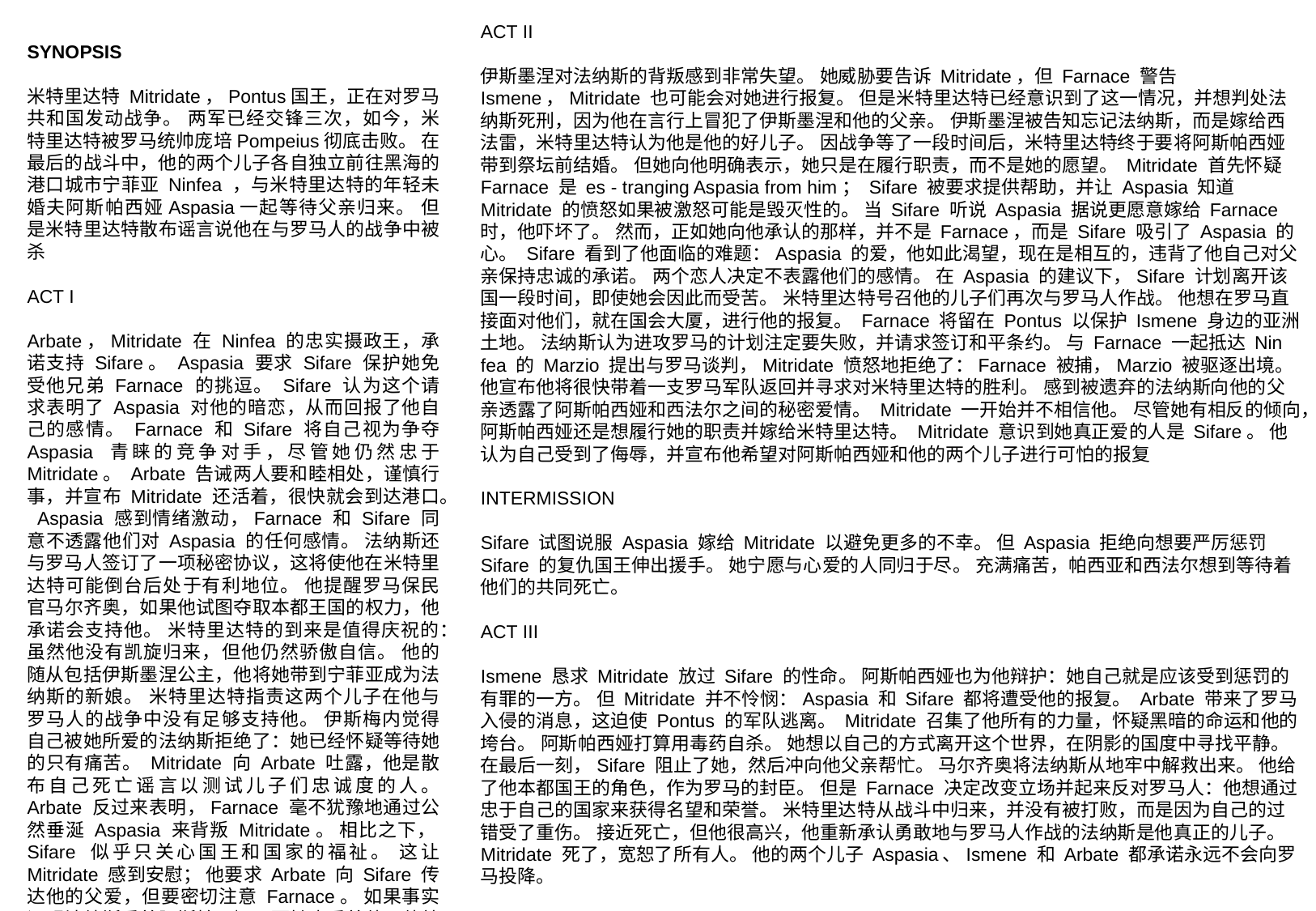

ACT II

伊斯墨涅对法纳斯的背叛感到非常失望。 她威胁要告诉 Mitridate，但 Farnace 警告 Ismene，Mitridate 也可能会对她进行报复。 但是米特里达特已经意识到了这一情况，并想判处法纳斯死刑，因为他在言行上冒犯了伊斯墨涅和他的父亲。 伊斯墨涅被告知忘记法纳斯，而是嫁给西法雷，米特里达特认为他是他的好儿子。 因战争等了一段时间后，米特里达特终于要将阿斯帕西娅带到祭坛前结婚。 但她向他明确表示，她只是在履行职责，而不是她的愿望。 Mitridate 首先怀疑 Farnace 是 es - tranging Aspasia from him； Sifare 被要求提供帮助，并让 Aspasia 知道 Mitridate 的愤怒如果被激怒可能是毁灭性的。 当 Sifare 听说 Aspasia 据说更愿意嫁给 Farnace 时，他吓坏了。 然而，正如她向他承认的那样，并不是 Farnace，而是 Sifare 吸引了 Aspasia 的心。 Sifare 看到了他面临的难题：Aspasia 的爱，他如此渴望，现在是相互的，违背了他自己对父亲保持忠诚的承诺。 两个恋人决定不表露他们的感情。 在 Aspasia 的建议下，Sifare 计划离开该国一段时间，即使她会因此而受苦。 米特里达特号召他的儿子们再次与罗马人作战。 他想在罗马直接面对他们，就在国会大厦，进行他的报复。 Farnace 将留在 Pontus 以保护 Ismene 身边的亚洲土地。 法纳斯认为进攻罗马的计划注定要失败，并请求签订和平条约。 与 Farnace 一起抵达 Nin fea 的 Marzio 提出与罗马谈判，Mitridate 愤怒地拒绝了：Farnace 被捕，Marzio 被驱逐出境。 他宣布他将很快带着一支罗马军队返回并寻求对米特里达特的胜利。 感到被遗弃的法纳斯向他的父亲透露了阿斯帕西娅和西法尔之间的秘密爱情。 Mitridate 一开始并不相信他。 尽管她有相反的倾向，阿斯帕西娅还是想履行她的职责并嫁给米特里达特。 Mitridate 意识到她真正爱的人是 Sifare。 他认为自己受到了侮辱，并宣布他希望对阿斯帕西娅和他的两个儿子进行可怕的报复

INTERMISSION

Sifare 试图说服 Aspasia 嫁给 Mitridate 以避免更多的不幸。 但 Aspasia 拒绝向想要严厉惩罚 Sifare 的复仇国王伸出援手。 她宁愿与心爱的人同归于尽。 充满痛苦，帕西亚和西法尔想到等待着他们的共同死亡。

ACT III

Ismene 恳求 Mitridate 放过 Sifare 的性命。 阿斯帕西娅也为他辩护：她自己就是应该受到惩罚的有罪的一方。 但 Mitridate 并不怜悯：Aspasia 和 Sifare 都将遭受他的报复。 Arbate 带来了罗马入侵的消息，这迫使 Pontus 的军队逃离。 Mitridate 召集了他所有的力量，怀疑黑暗的命运和他的垮台。 阿斯帕西娅打算用毒药自杀。 她想以自己的方式离开这个世界，在阴影的国度中寻找平静。 在最后一刻，Sifare 阻止了她，然后冲向他父亲帮忙。 马尔齐奥将法纳斯从地牢中解救出来。 他给了他本都国王的角色，作为罗马的封臣。 但是 Farnace 决定改变立场并起来反对罗马人：他想通过忠于自己的国家来获得名望和荣誉。 米特里达特从战斗中归来，并没有被打败，而是因为自己的过错受了重伤。 接近死亡，但他很高兴，他重新承认勇敢地与罗马人作战的法纳斯是他真正的儿子。 Mitridate 死了，宽恕了所有人。 他的两个儿子 Aspasia、Ismene 和 Arbate 都承诺永远不会向罗马投降。
SYNOPSIS

米特里达特 Mitridate，Pontus国王，正在对罗马共和国发动战争。 两军已经交锋三次，如今，米特里达特被罗马统帅庞培Pompeius彻底击败。 在最后的战斗中，他的两个儿子各自独立前往黑海的港口城市宁菲亚 Ninfea ，与米特里达特的年轻未婚夫阿斯帕西娅Aspasia一起等待父亲归来。 但是米特里达特散布谣言说他在与罗马人的战争中被杀

ACT I

Arbate，Mitridate 在 Ninfea 的忠实摄政王，承诺支持 Sifare。 Aspasia 要求 Sifare 保护她免受他兄弟 Farnace 的挑逗。 Sifare 认为这个请求表明了 Aspasia 对他的暗恋，从而回报了他自己的感情。 Farnace 和 Sifare 将自己视为争夺 Aspasia 青睐的竞争对手，尽管她仍然忠于 Mitridate。 Arbate 告诫两人要和睦相处，谨慎行事，并宣布 Mitridate 还活着，很快就会到达港口。 Aspasia 感到情绪激动，Farnace 和 Sifare 同意不透露他们对 Aspasia 的任何感情。 法纳斯还与罗马人签订了一项秘密协议，这将使他在米特里达特可能倒台后处于有利地位。 他提醒罗马保民官马尔齐奥，如果他试图夺取本都王国的权力，他承诺会支持他。 米特里达特的到来是值得庆祝的：虽然他没有凯旋归来，但他仍然骄傲自信。 他的随从包括伊斯墨涅公主，他将她带到宁菲亚成为法纳斯的新娘。 米特里达特指责这两个儿子在他与罗马人的战争中没有足够支持他。 伊斯梅内觉得自己被她所爱的法纳斯拒绝了：她已经怀疑等待她的只有痛苦。 Mitridate 向 Arbate 吐露，他是散布自己死亡谣言以测试儿子们忠诚度的人。 Arbate 反过来表明，Farnace 毫不犹豫地通过公然垂涎 Aspasia 来背叛 Mitridate。 相比之下，Sifare 似乎只关心国王和国家的福祉。 这让 Mitridate 感到安慰； 他要求 Arbate 向 Sifare 传达他的父爱，但要密切注意 Farnace。 如果事实证明法纳斯爱着阿斯帕西娅，而她也爱着他，他就应该受到严惩。